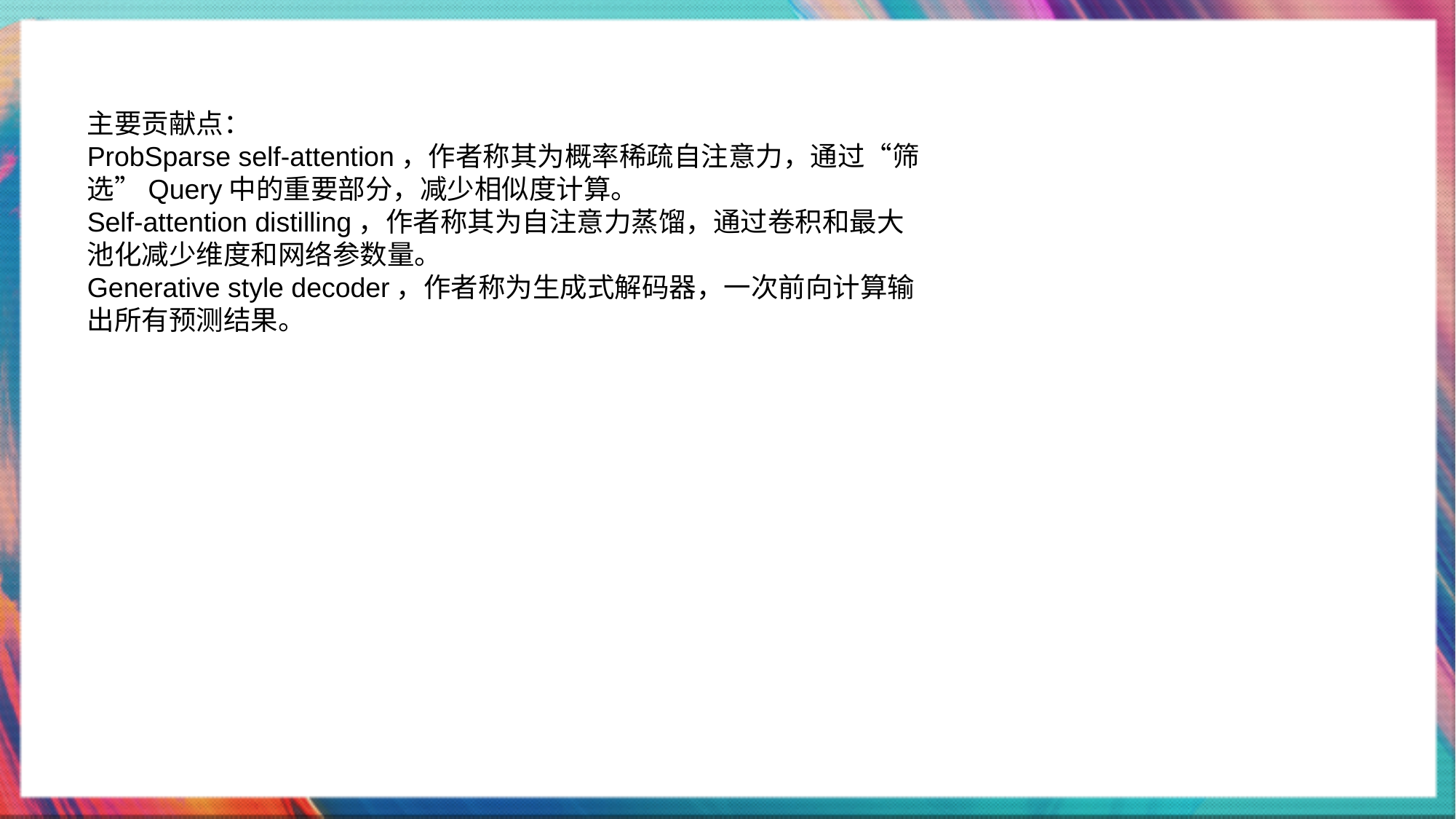

主要贡献点：
ProbSparse self-attention，作者称其为概率稀疏自注意力，通过“筛选”Query中的重要部分，减少相似度计算。
Self-attention distilling，作者称其为自注意力蒸馏，通过卷积和最大池化减少维度和网络参数量。
Generative style decoder，作者称为生成式解码器，一次前向计算输出所有预测结果。